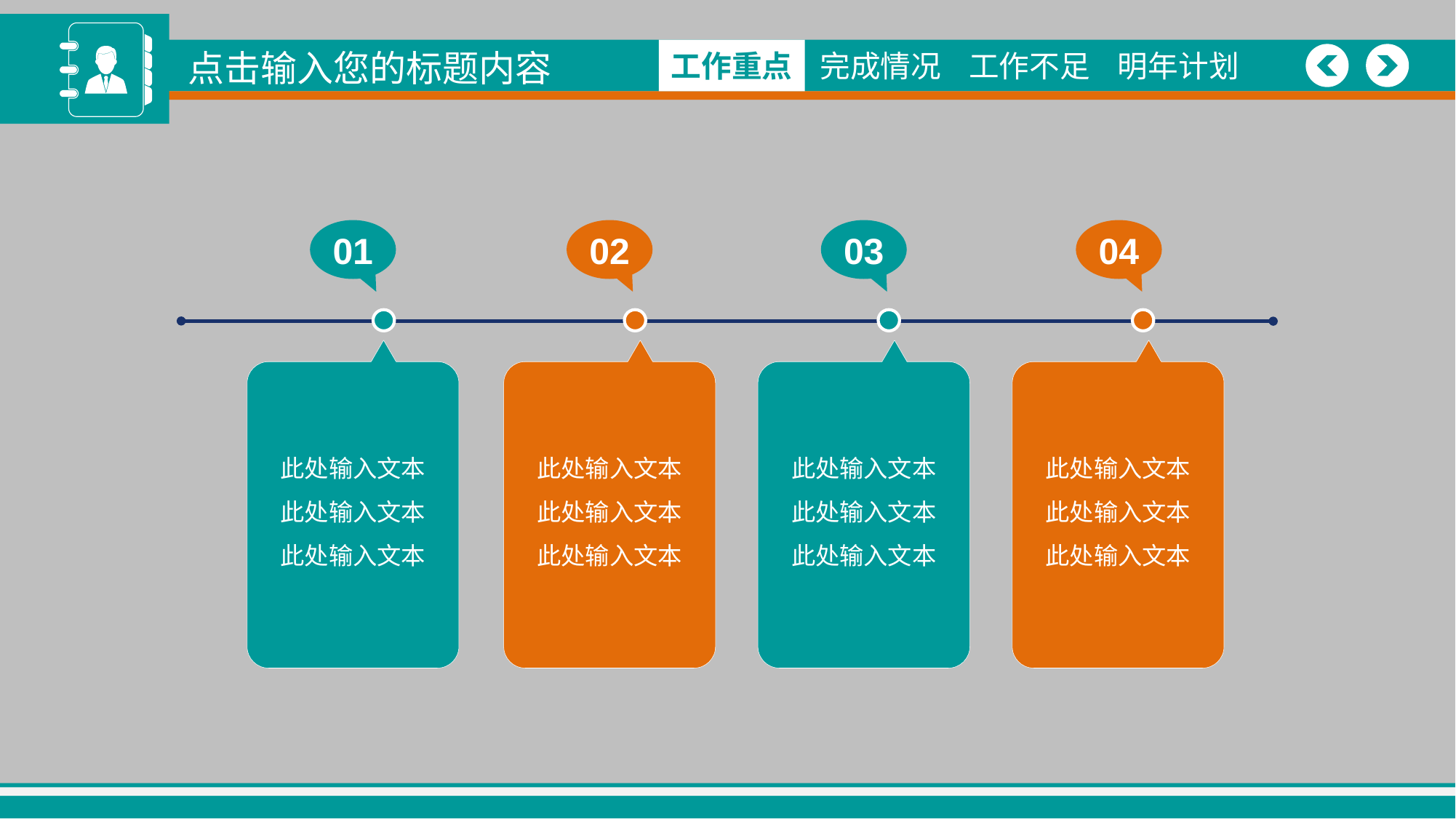

点击输入您的标题内容
图绘制
工作重点
完成情况
工作不足
明年计划

01

此处输入文本
此处输入文本
此处输入文本
02

此处输入文本
此处输入文本
此处输入文本
03

此处输入文本
此处输入文本
此处输入文本
04

此处输入文本
此处输入文本
此处输入文本

4